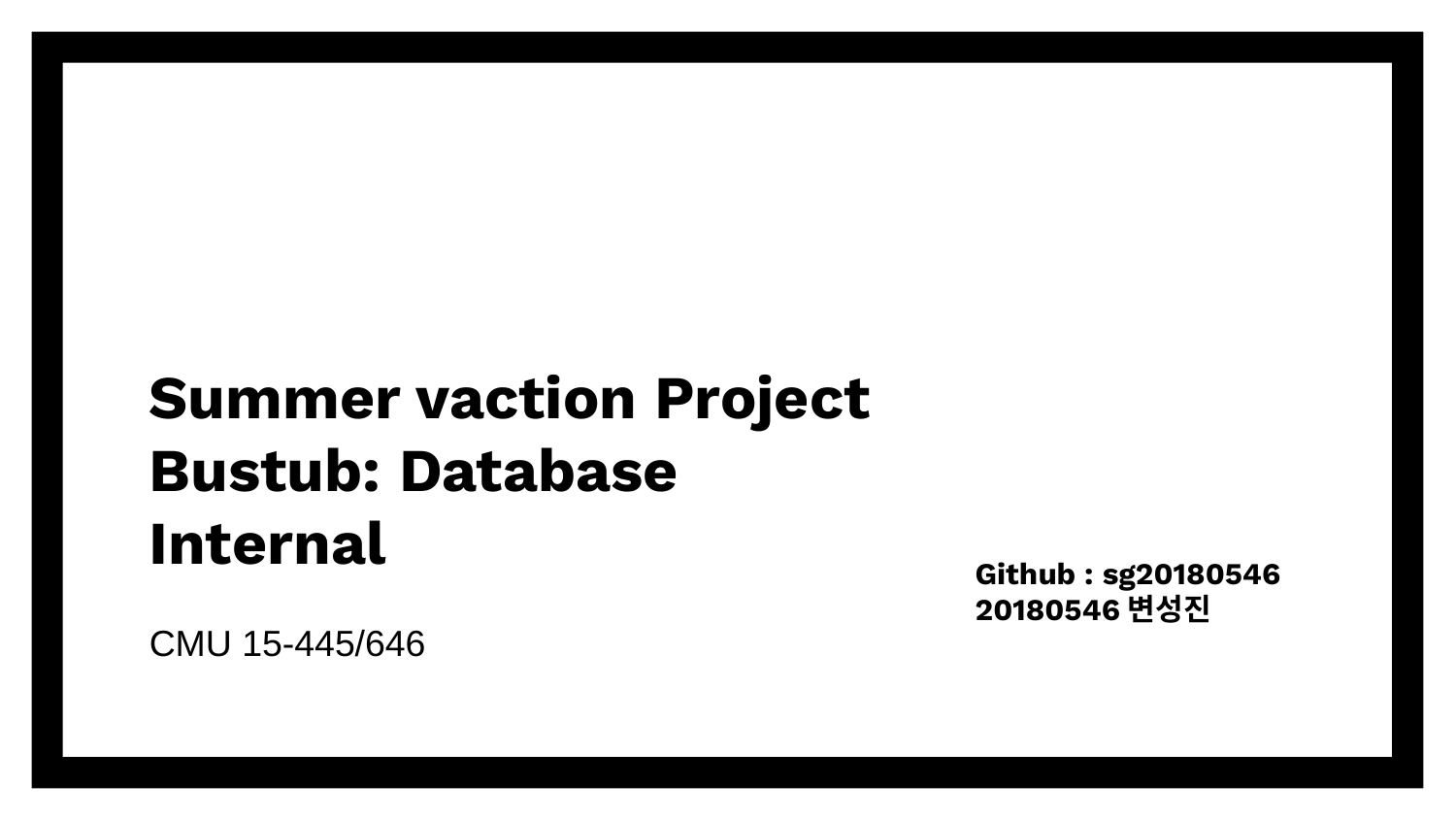

Summer vaction Project
Bustub: Database Internal
CMU 15-445/646
Github : sg20180546
20180546변성진